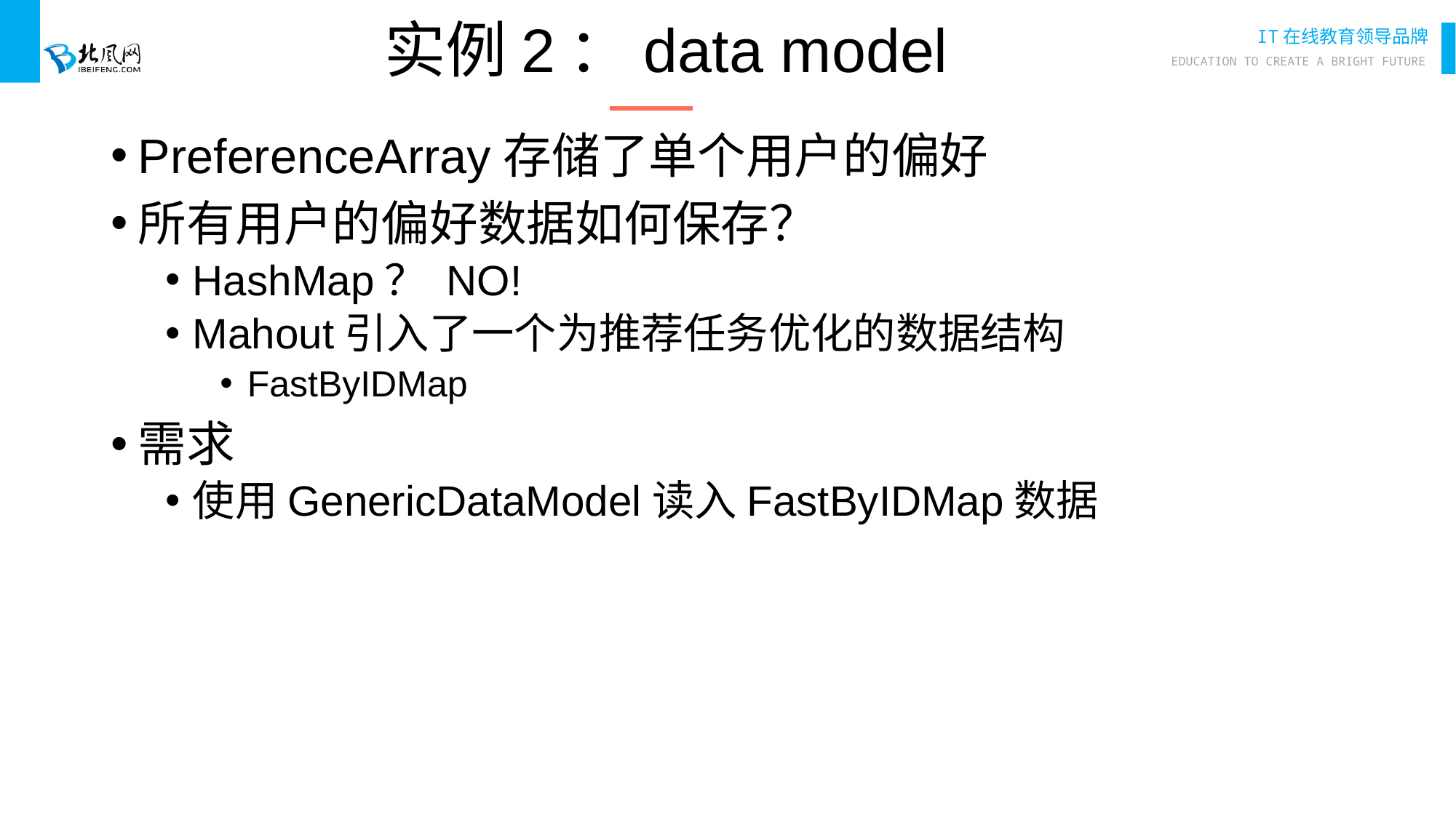

# 实例2：data model
PreferenceArray存储了单个用户的偏好
所有用户的偏好数据如何保存？
HashMap？ NO!
Mahout引入了一个为推荐任务优化的数据结构
FastByIDMap
需求
使用GenericDataModel读入FastByIDMap数据